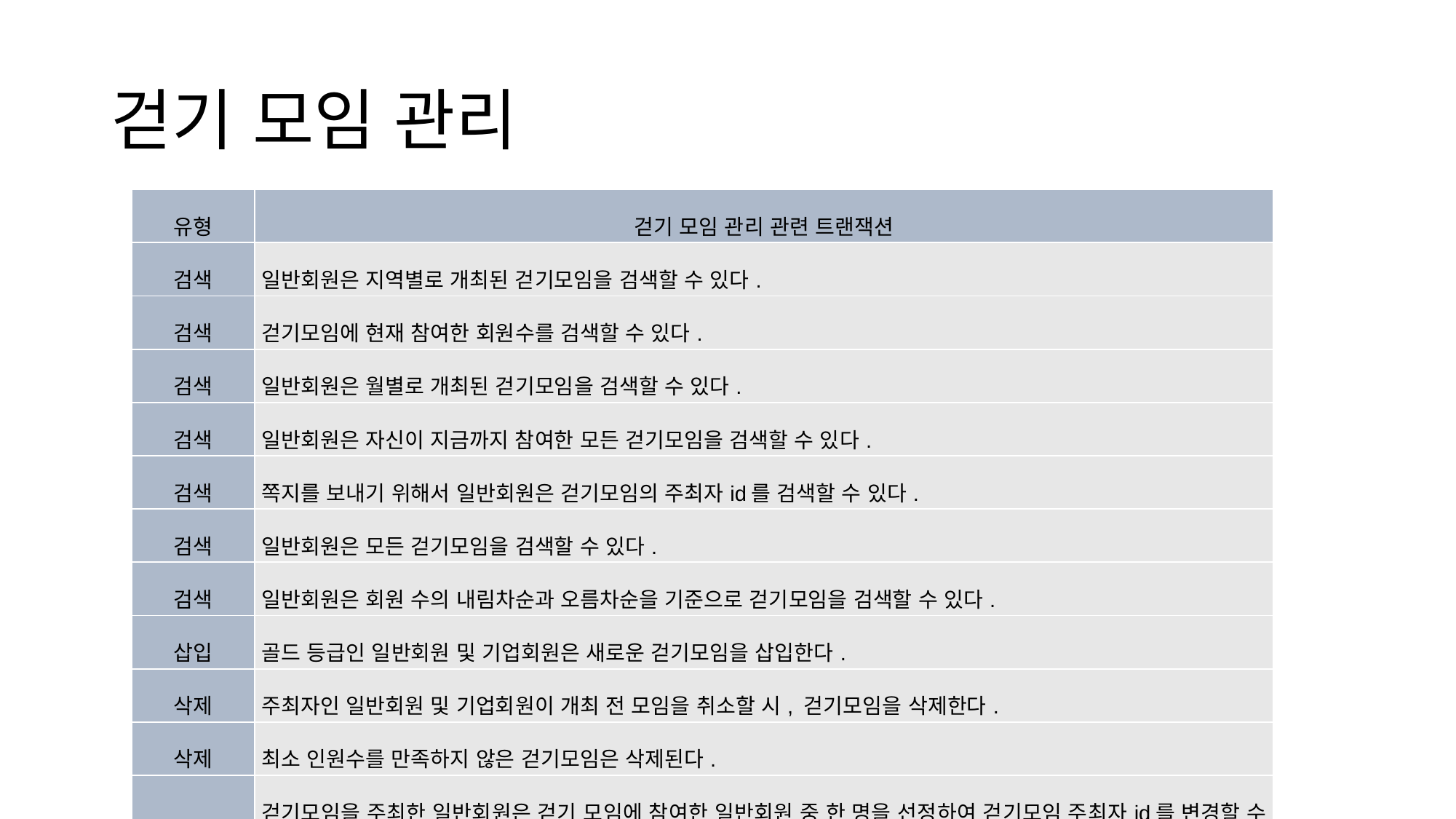

# 걷기 모임 관리
| 유형 | 걷기 모임 관리 관련 트랜잭션 |
| --- | --- |
| 검색 | 일반회원은 지역별로 개최된 걷기모임을 검색할 수 있다. |
| 검색 | 걷기모임에 현재 참여한 회원수를 검색할 수 있다. |
| 검색 | 일반회원은 월별로 개최된 걷기모임을 검색할 수 있다. |
| 검색 | 일반회원은 자신이 지금까지 참여한 모든 걷기모임을 검색할 수 있다. |
| 검색 | 쪽지를 보내기 위해서 일반회원은 걷기모임의 주최자id를 검색할 수 있다. |
| 검색 | 일반회원은 모든 걷기모임을 검색할 수 있다. |
| 검색 | 일반회원은 회원 수의 내림차순과 오름차순을 기준으로 걷기모임을 검색할 수 있다. |
| 삽입 | 골드 등급인 일반회원 및 기업회원은 새로운 걷기모임을 삽입한다. |
| 삭제 | 주최자인 일반회원 및 기업회원이 개최 전 모임을 취소할 시, 걷기모임을 삭제한다. |
| 삭제 | 최소 인원수를 만족하지 않은 걷기모임은 삭제된다. |
| 변경 | 걷기모임을 주최한 일반회원은 걷기 모임에 참여한 일반회원 중 한 명을 선정하여 걷기모임 주최자id를 변경할 수 있다. |
| 변경 | 주최자는 걷기모임의 모임장소, 최소인원, 최대인원, 개최시간, 종료시간, 개최날짜 정보를 변경할 수 있다. |